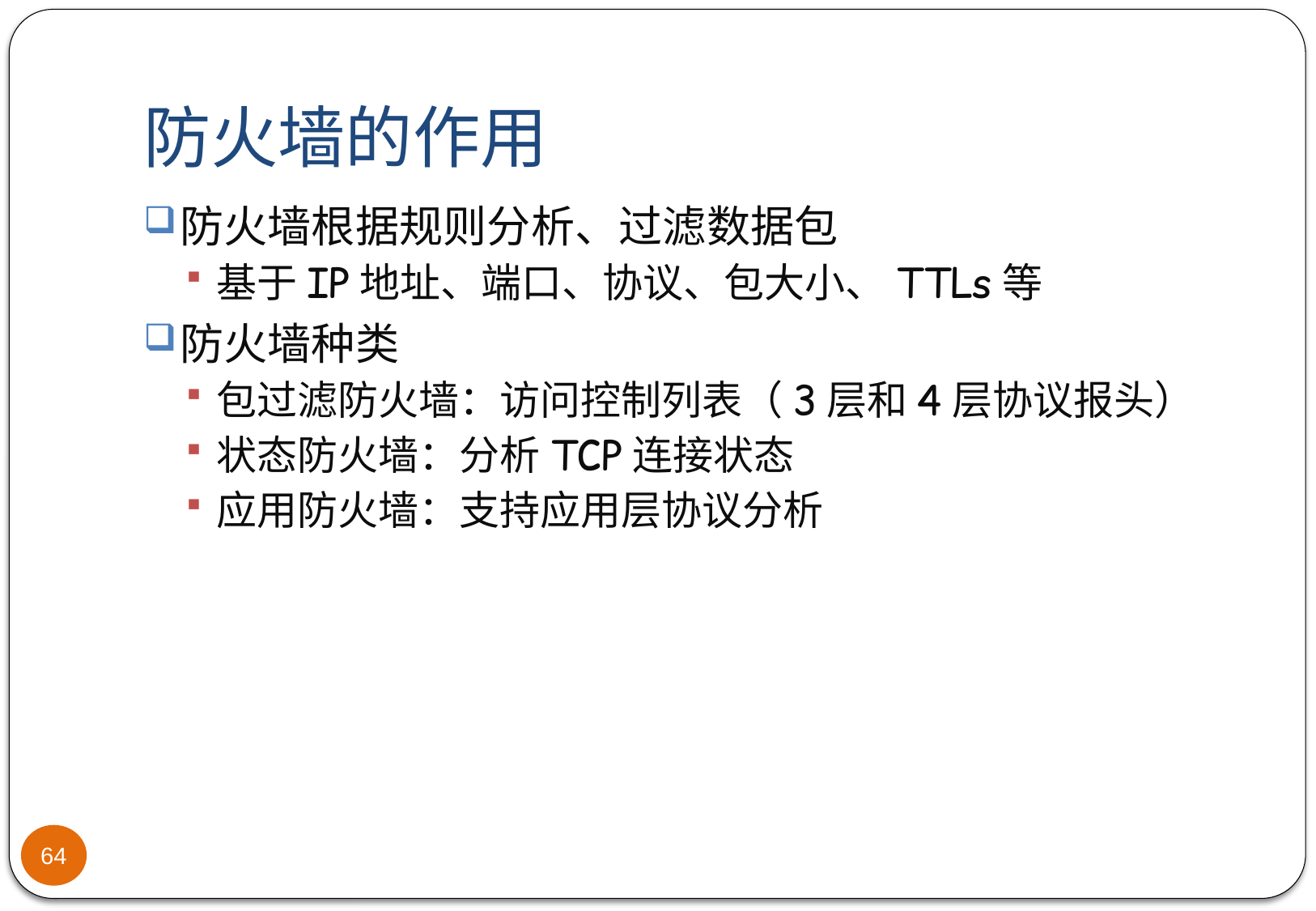

# 防火墙的作用
防火墙根据规则分析、过滤数据包
基于IP地址、端口、协议、包大小、TTLs等
防火墙种类
包过滤防火墙：访问控制列表（3层和4层协议报头）
状态防火墙：分析TCP连接状态
应用防火墙：支持应用层协议分析
64